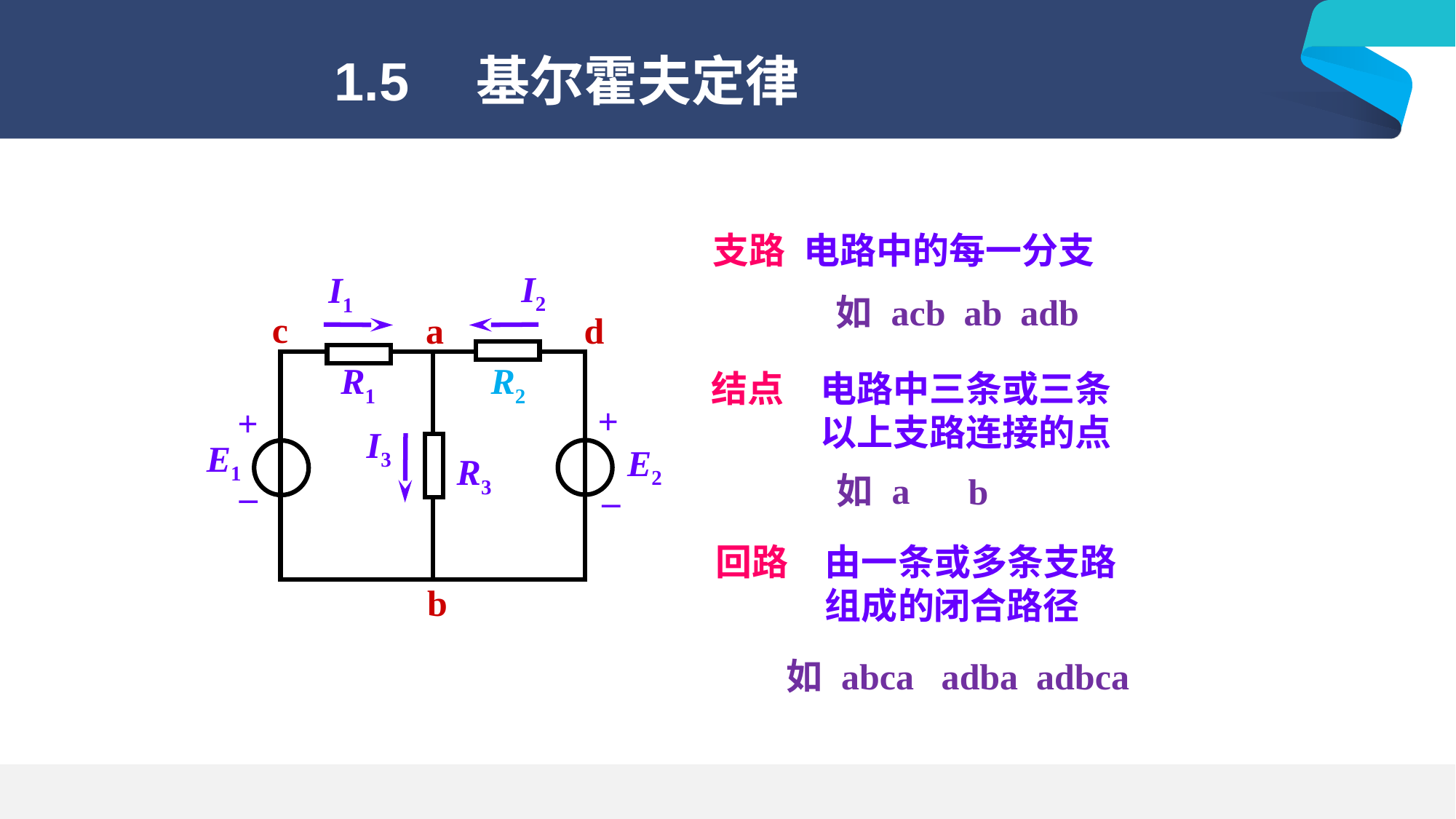

# 1.5　基尔霍夫定律
支路  电路中的每一分支
I2
I1
c
a
d

R1
R2
+
+
I3
E1
E2

R3
_

_

b
如 acb  ab  adb
结点　电路中三条或三条
　　　以上支路连接的点
如 a
b
回路　由一条或多条支路
　　　组成的闭合路径
如 abca   adba  adbca